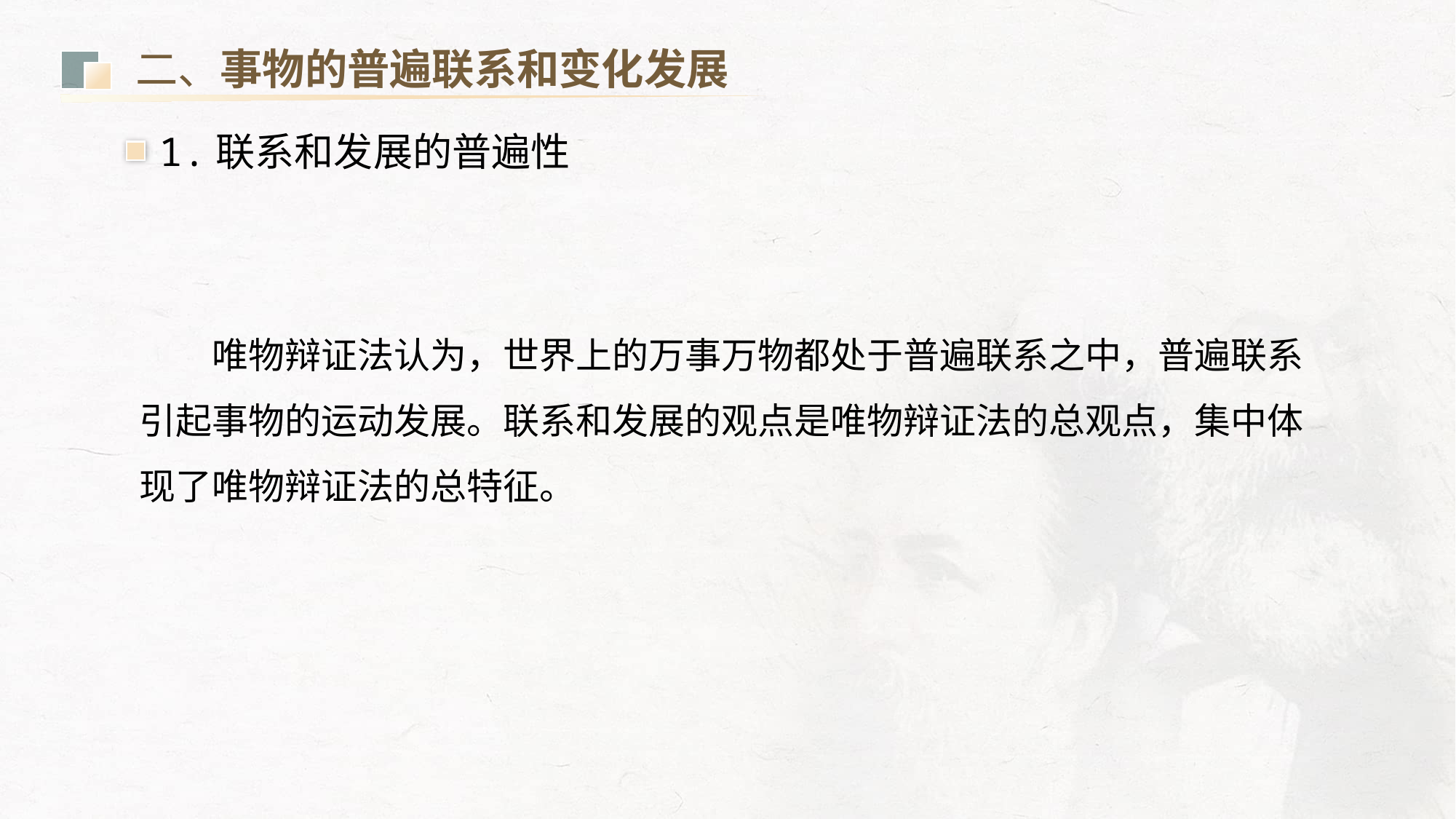

二、事物的普遍联系和变化发展

1.联系和发展的普遍性

唯物辩证法认为，世界上的万事万物都处于普遍联系之中，普遍联系引起事物的运动发展。联系和发展的观点是唯物辩证法的总观点，集中体现了唯物辩证法的总特征。